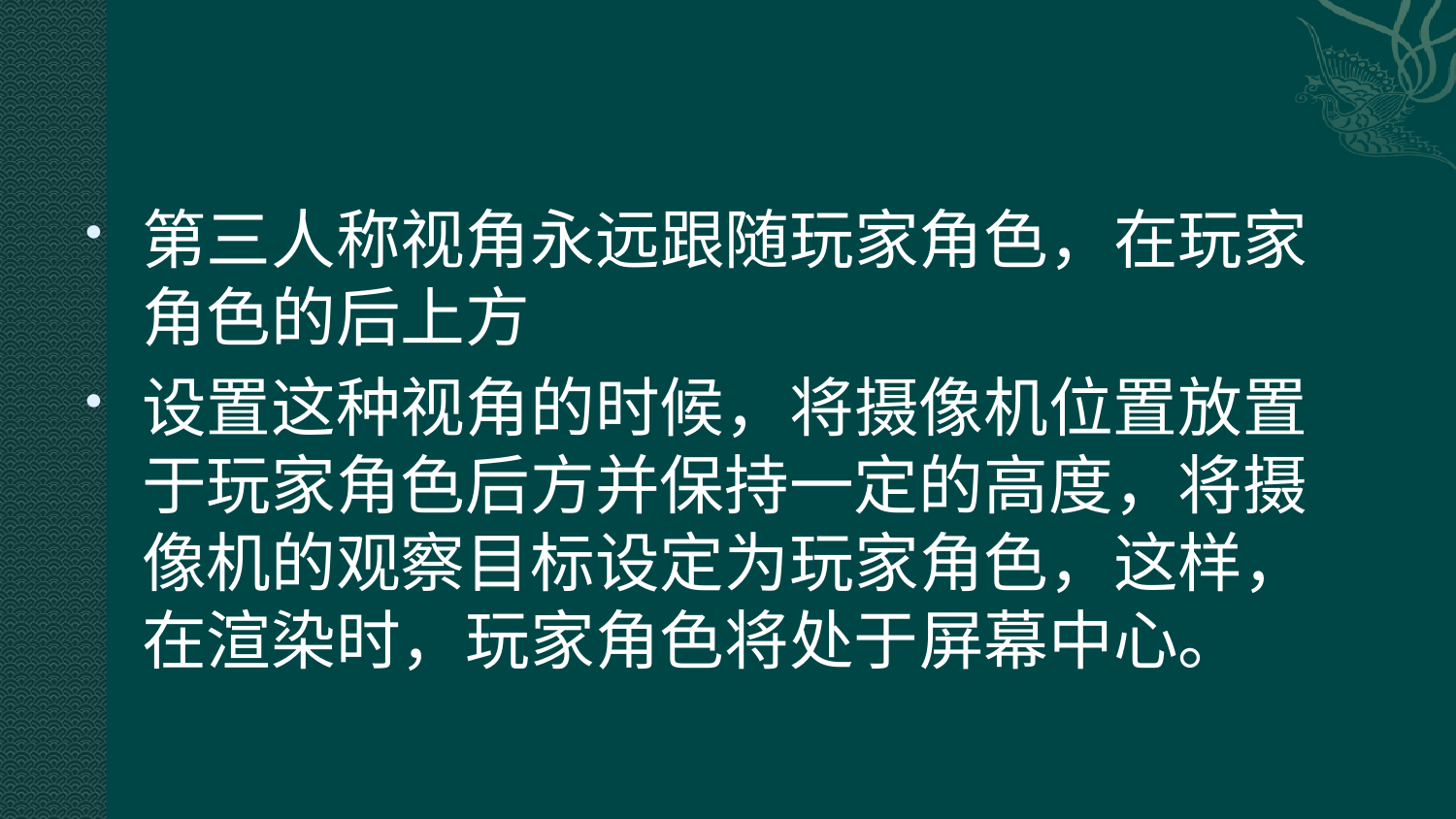

#
第三人称视角永远跟随玩家角色，在玩家角色的后上方
设置这种视角的时候，将摄像机位置放置于玩家角色后方并保持一定的高度，将摄像机的观察目标设定为玩家角色，这样，在渲染时，玩家角色将处于屏幕中心。